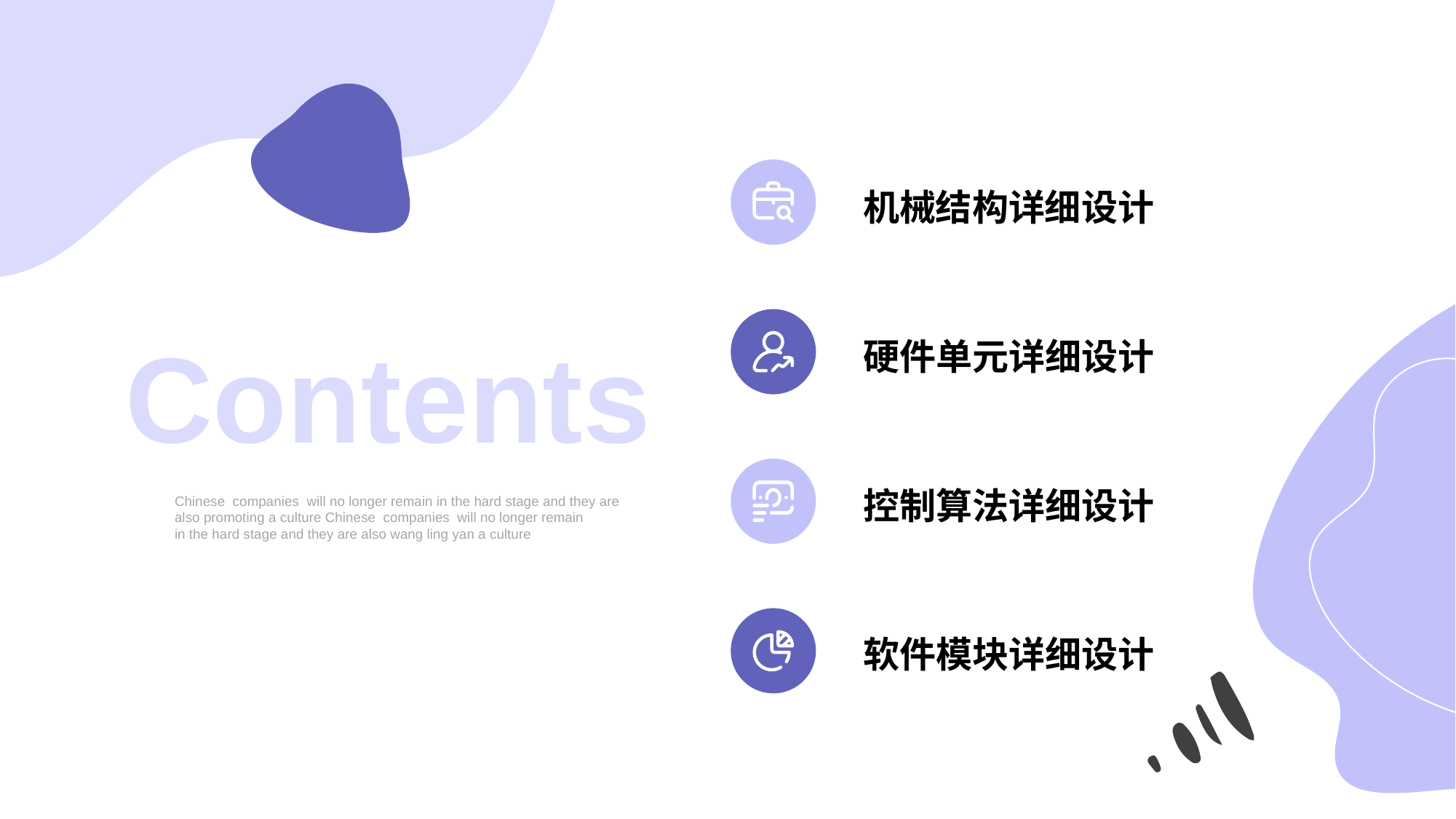

机械结构详细设计

Contents
硬件单元详细设计

控制算法详细设计
Chinese  companies  will no longer remain in the hard stage and they are also promoting a culture Chinese  companies  will no longer remain
in the hard stage and they are also wang ling yan a culture

软件模块详细设计